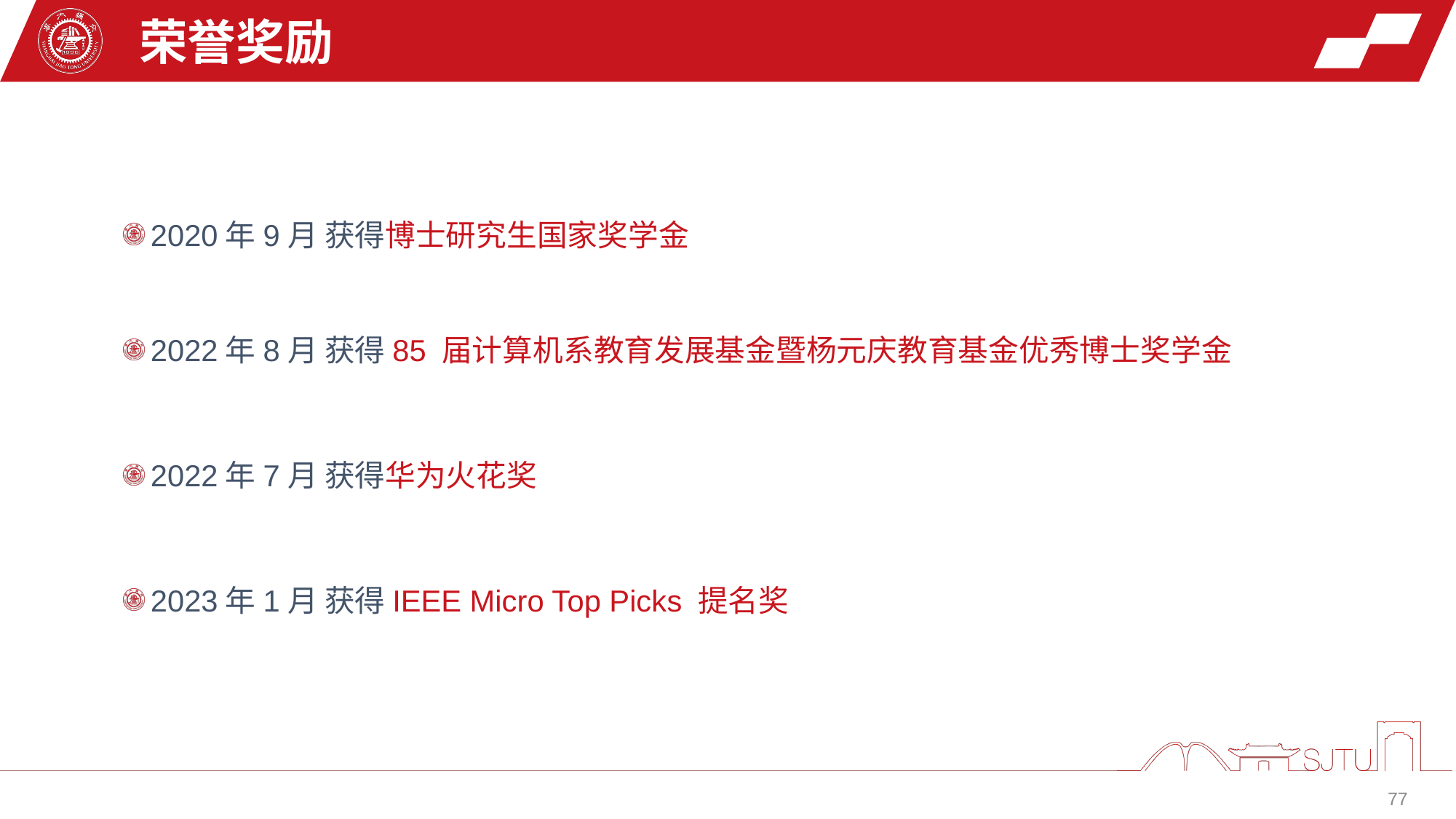

荣誉奖励
2020年9月 获得博士研究生国家奖学金

2022年8月 获得85 届计算机系教育发展基金暨杨元庆教育基金优秀博士奖学金

2022年7月 获得华为火花奖

2023年1月 获得IEEE Micro Top Picks 提名奖

77